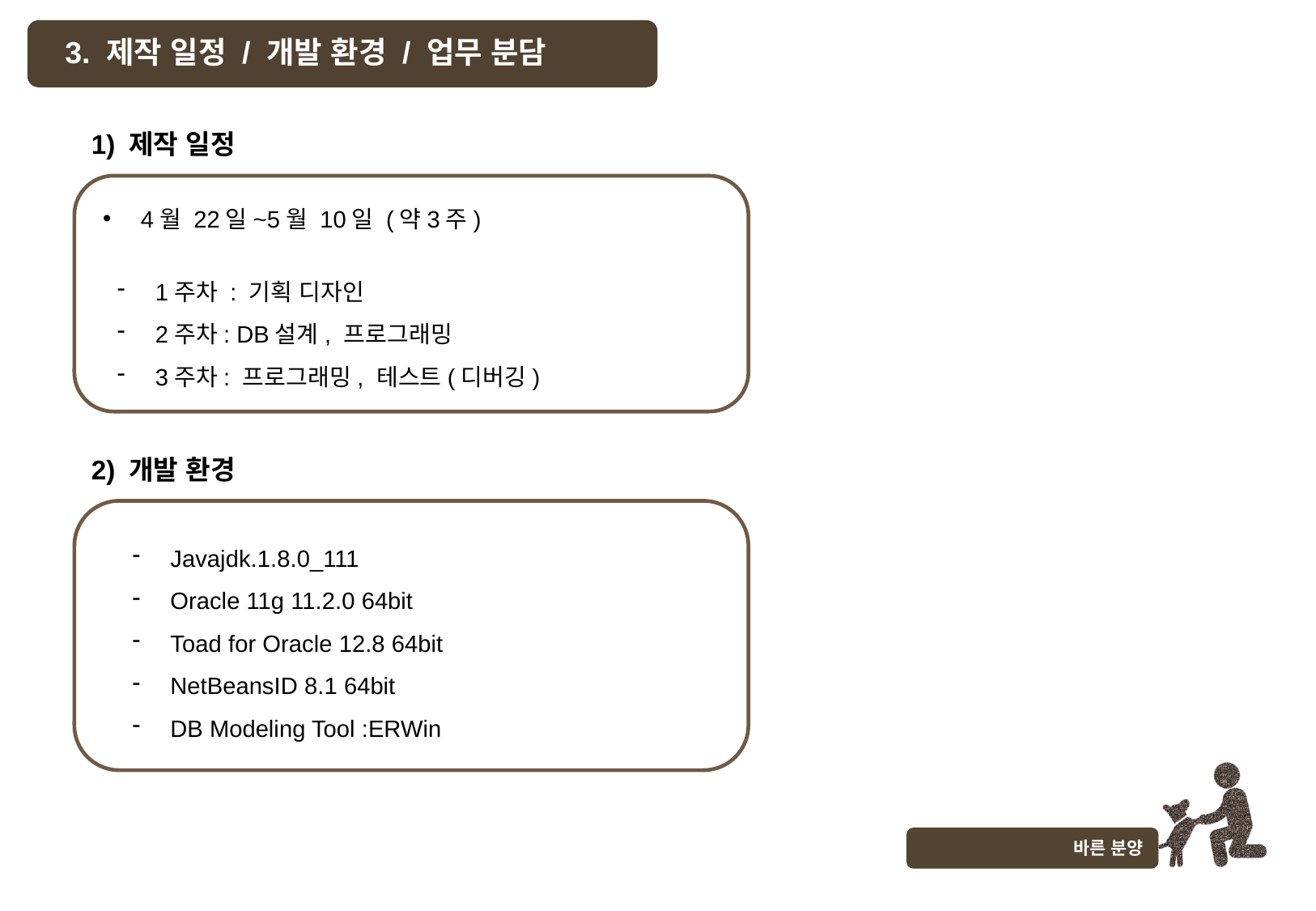

3. 제작 일정 / 개발 환경 / 업무 분담
1) 제작 일정

4월 22일~5월 10일 (약3주)
1주차 : 기획 디자인
2주차: DB설계, 프로그래밍
3주차: 프로그래밍, 테스트(디버깅)
2) 개발 환경

Javajdk.1.8.0_111
Oracle 11g 11.2.0 64bit
Toad for Oracle 12.8 64bit
NetBeansID 8.1 64bit
DB Modeling Tool :ERWin